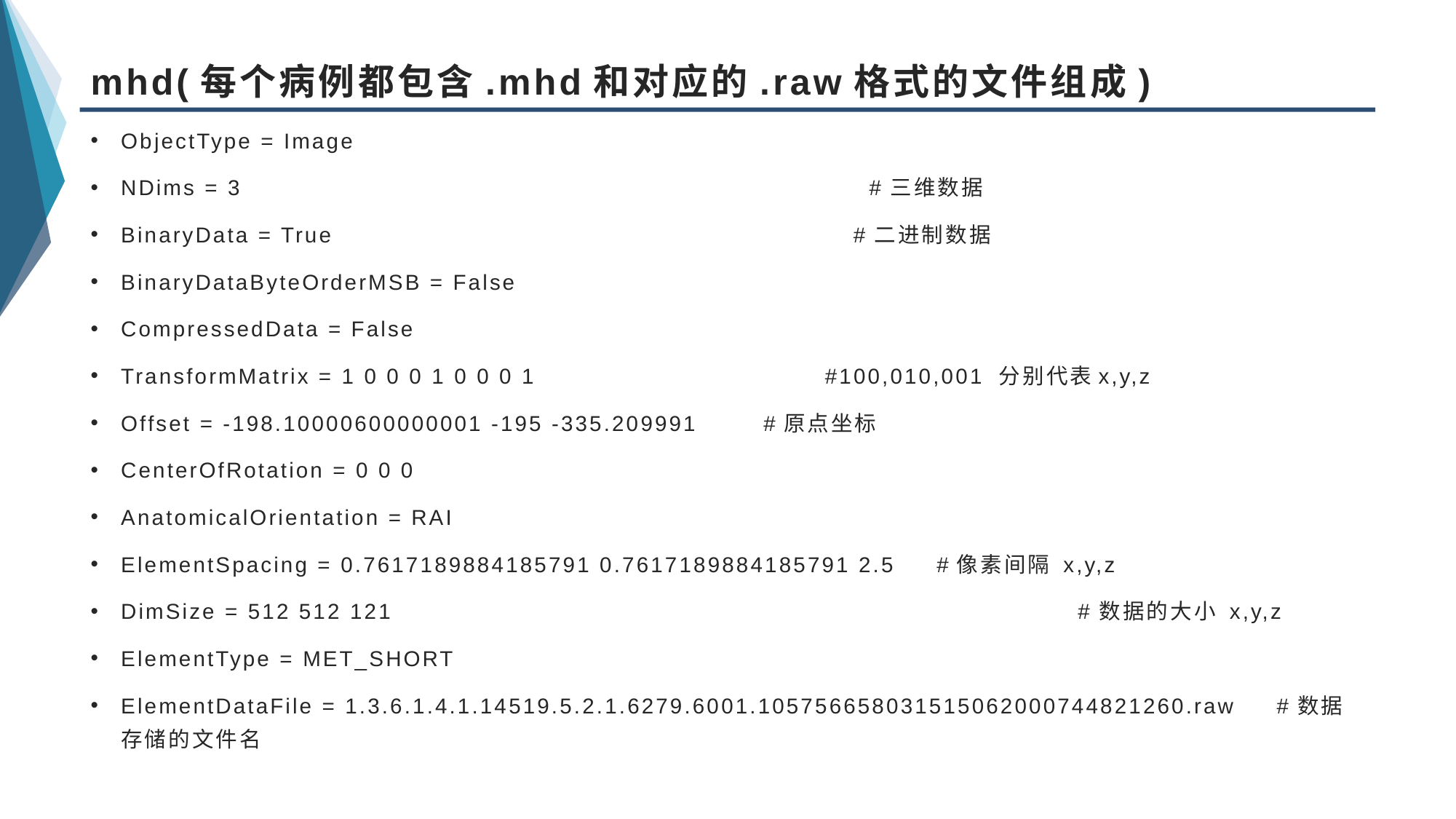

# mhd(每个病例都包含.mhd和对应的.raw格式的文件组成)
ObjectType = Image
NDims = 3                                                                            #三维数据
BinaryData = True                                                               #二进制数据
BinaryDataByteOrderMSB = False
CompressedData = False
TransformMatrix = 1 0 0 0 1 0 0 0 1                                   #100,010,001 分别代表x,y,z
Offset = -198.10000600000001 -195 -335.209991        #原点坐标
CenterOfRotation = 0 0 0
AnatomicalOrientation = RAI
ElementSpacing = 0.7617189884185791 0.7617189884185791 2.5     #像素间隔 x,y,z
DimSize = 512 512 121                                                                                   #数据的大小 x,y,z
ElementType = MET_SHORT
ElementDataFile = 1.3.6.1.4.1.14519.5.2.1.6279.6001.105756658031515062000744821260.raw     #数据存储的文件名